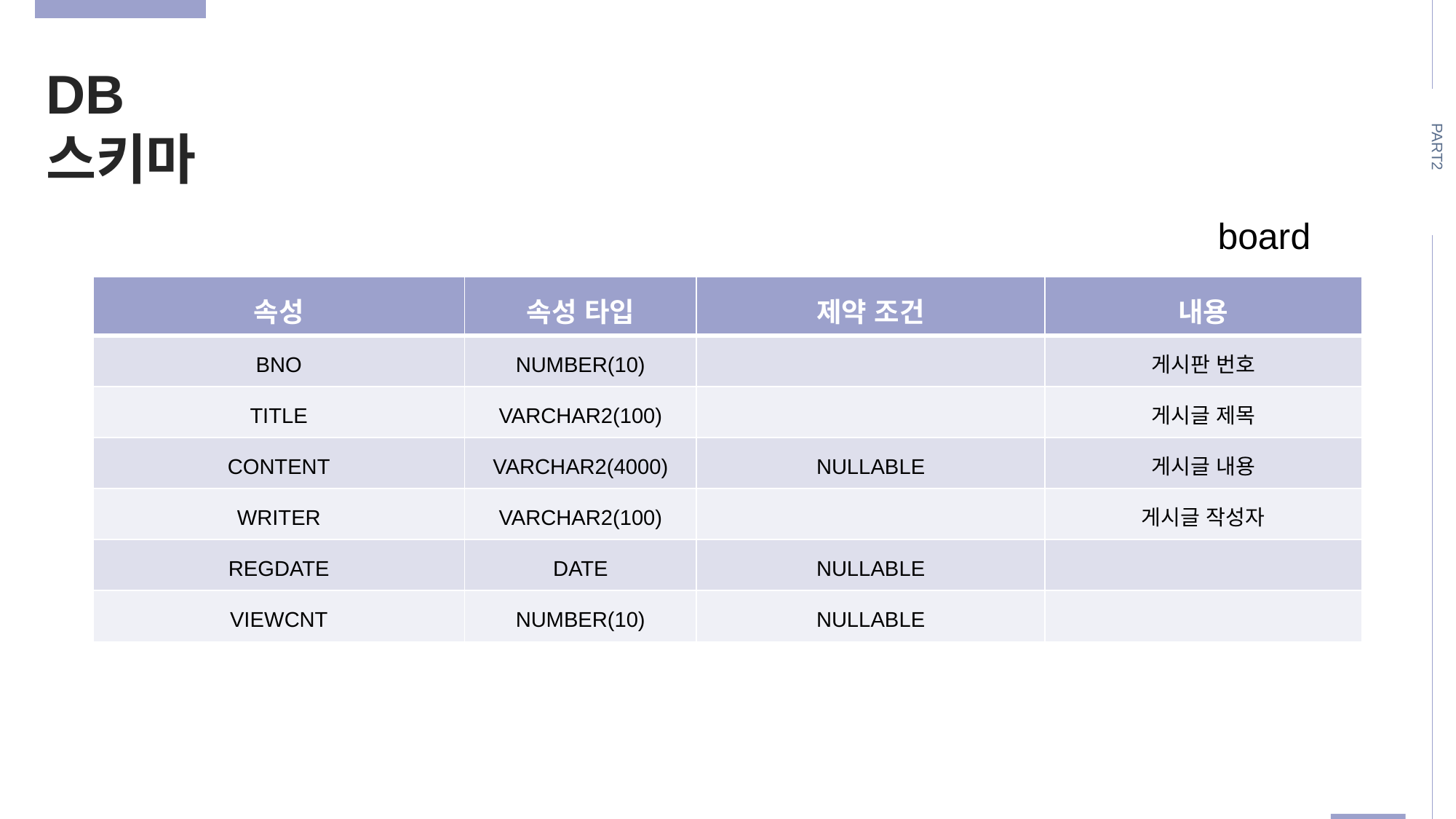

DB스키마
PART2
board
| 속성 | 속성 타입 | 제약 조건 | 내용 |
| --- | --- | --- | --- |
| BNO | NUMBER(10) |  | 게시판 번호 |
| TITLE | VARCHAR2(100) |  | 게시글 제목 |
| CONTENT | VARCHAR2(4000) | NULLABLE | 게시글 내용 |
| WRITER | VARCHAR2(100) |  | 게시글 작성자 |
| REGDATE | DATE | NULLABLE |  |
| VIEWCNT | NUMBER(10) | NULLABLE |  |